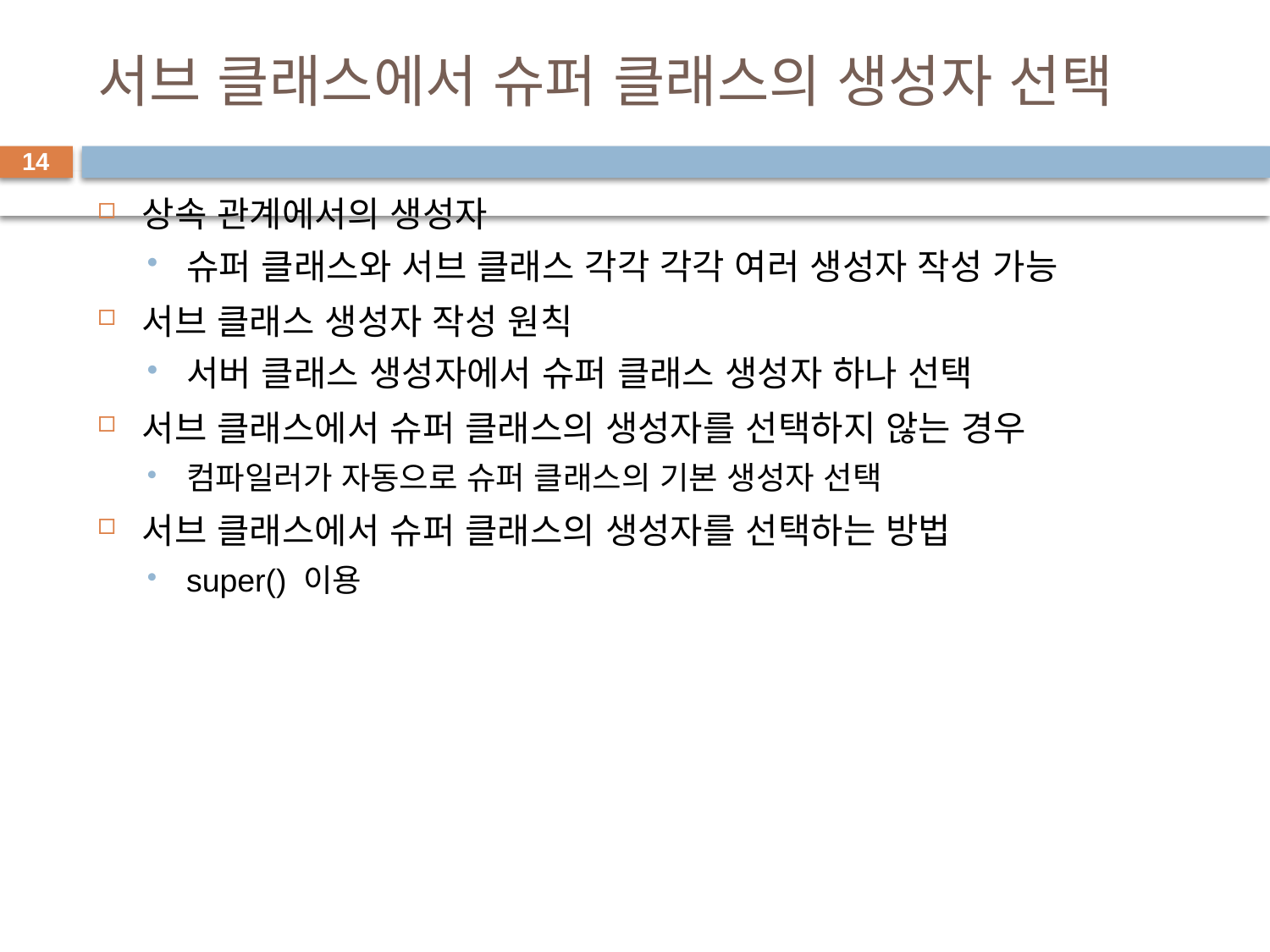

# 서브 클래스에서 슈퍼 클래스의 생성자 선택
14
상속 관계에서의 생성자
슈퍼 클래스와 서브 클래스 각각 각각 여러 생성자 작성 가능
서브 클래스 생성자 작성 원칙
서버 클래스 생성자에서 슈퍼 클래스 생성자 하나 선택
서브 클래스에서 슈퍼 클래스의 생성자를 선택하지 않는 경우
컴파일러가 자동으로 슈퍼 클래스의 기본 생성자 선택
서브 클래스에서 슈퍼 클래스의 생성자를 선택하는 방법
super() 이용